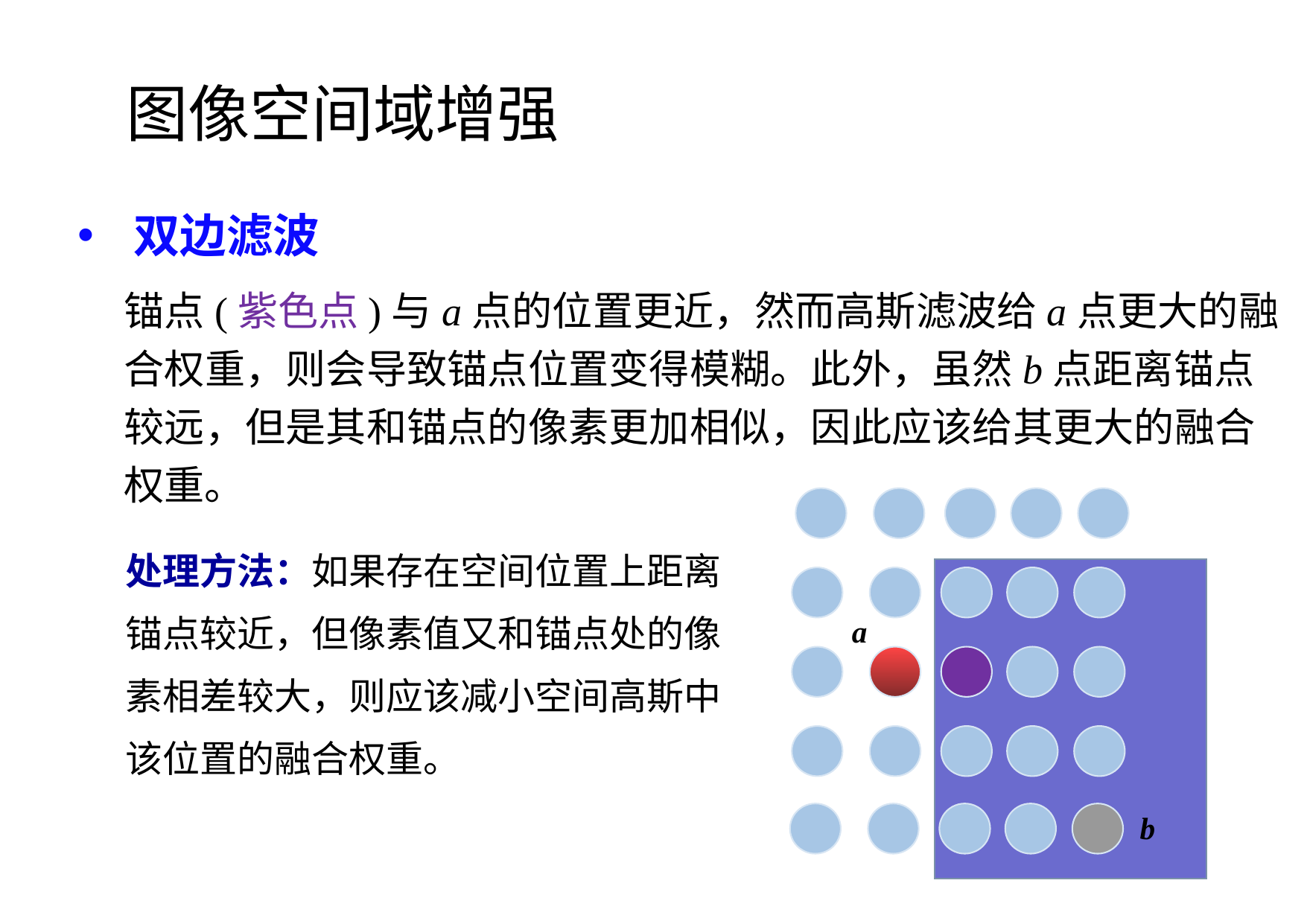

图像空间域增强
双边滤波
锚点(紫色点)与a点的位置更近，然而高斯滤波给a点更大的融合权重，则会导致锚点位置变得模糊。此外，虽然b点距离锚点较远，但是其和锚点的像素更加相似，因此应该给其更大的融合权重。

处理方法：如果存在空间位置上距离锚点较近，但像素值又和锚点处的像素相差较大，则应该减小空间高斯中该位置的融合权重。

a
b